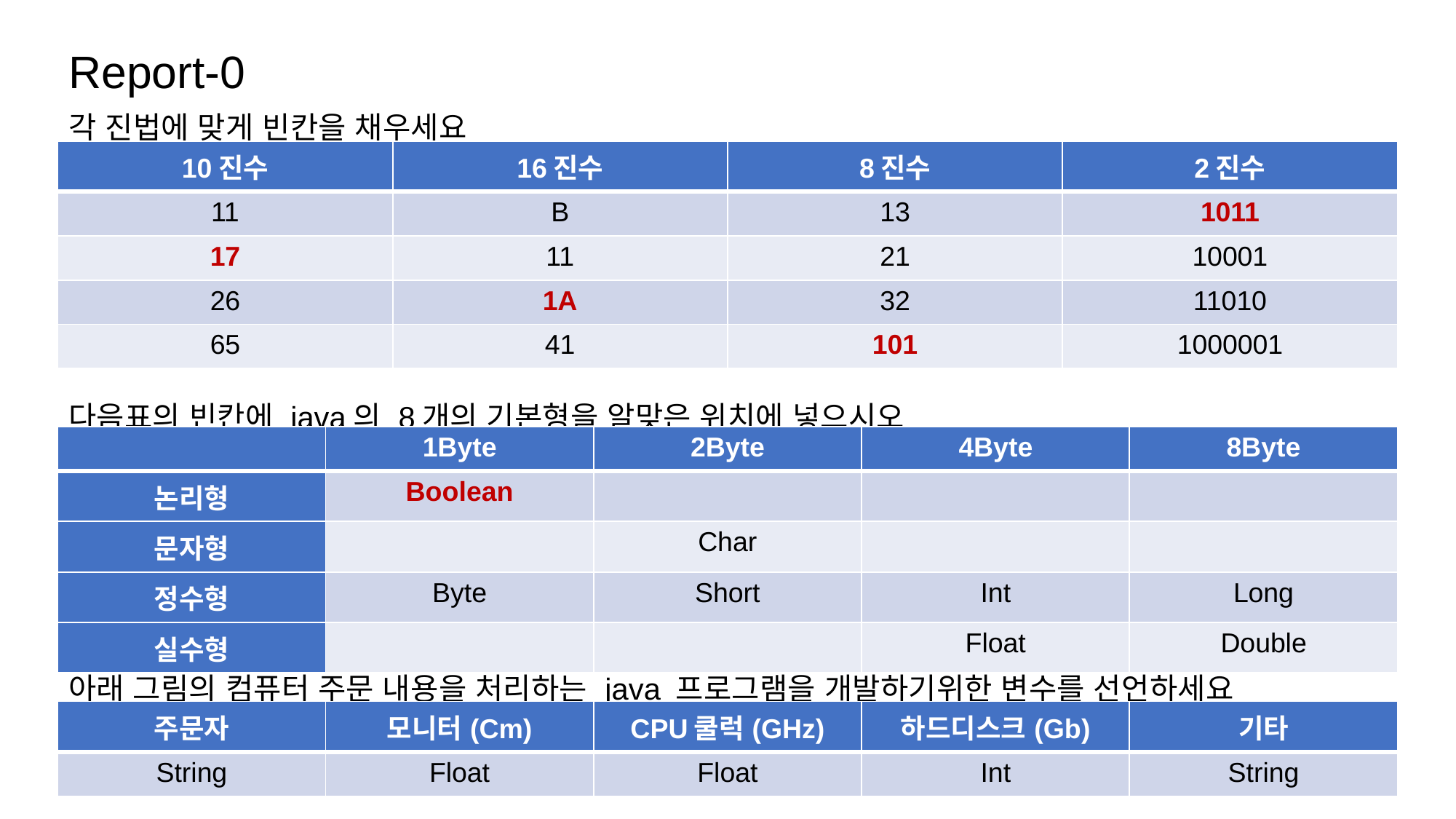

# Report-0
각 진법에 맞게 빈칸을 채우세요
| 10진수 | 16진수 | 8진수 | 2진수 |
| --- | --- | --- | --- |
| 11 | B | 13 | 1011 |
| 17 | 11 | 21 | 10001 |
| 26 | 1A | 32 | 11010 |
| 65 | 41 | 101 | 1000001 |
다음표의 빈칸에 java의 8개의 기본형을 알맞은 위치에 넣으시오
|  | 1Byte | 2Byte | 4Byte | 8Byte |
| --- | --- | --- | --- | --- |
| 논리형 | Boolean |  |  |  |
| 문자형 |  | Char |  |  |
| 정수형 | Byte | Short | Int | Long |
| 실수형 |  |  | Float | Double |
아래 그림의 컴퓨터 주문 내용을 처리하는 java 프로그램을 개발하기위한 변수를 선언하세요
| 주문자 | 모니터(Cm) | CPU쿨럭(GHz) | 하드디스크(Gb) | 기타 |
| --- | --- | --- | --- | --- |
| String | Float | Float | Int | String |